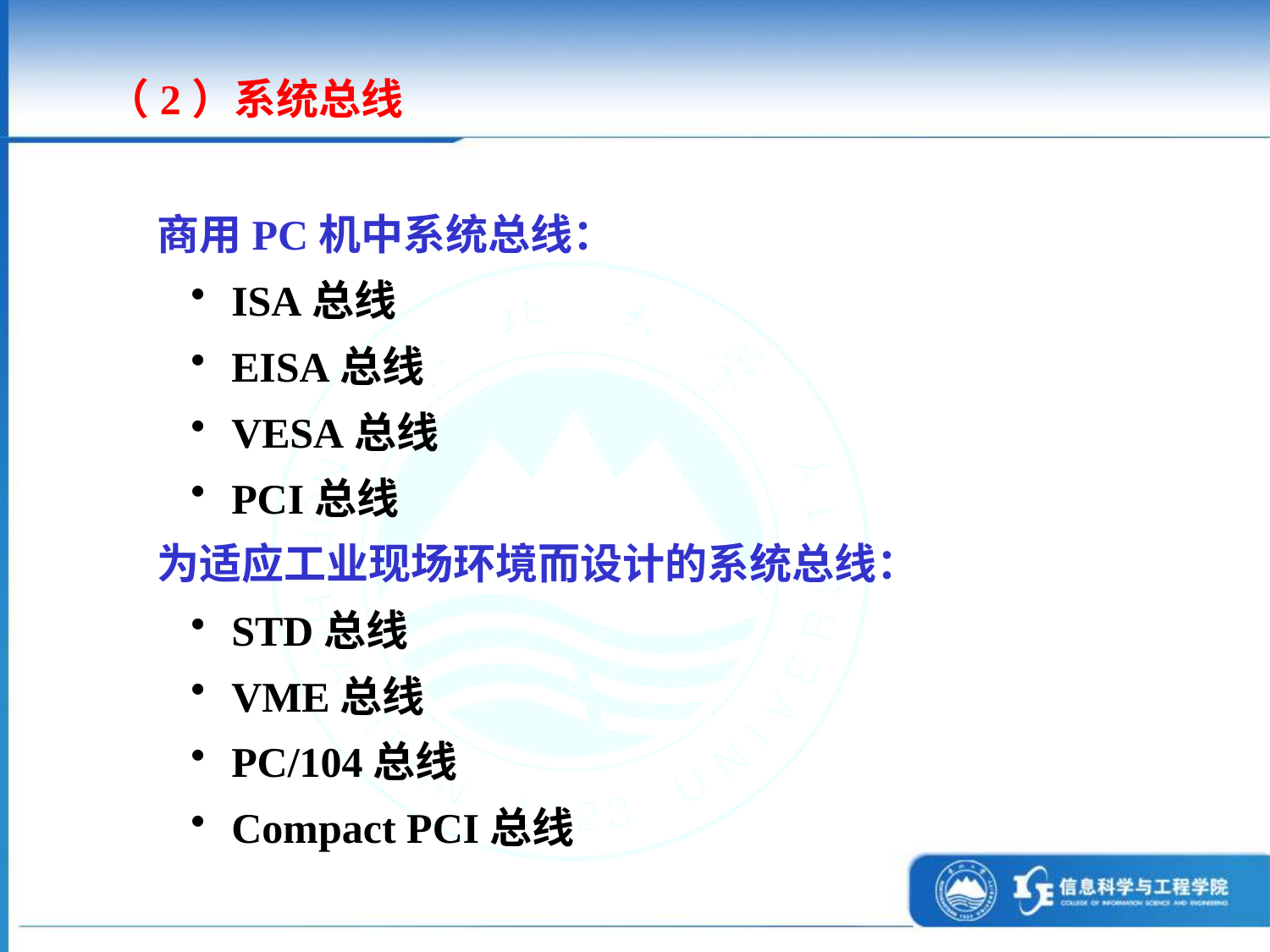

（2）系统总线
商用PC机中系统总线：
 ISA总线
 EISA总线
 VESA总线
 PCI总线
为适应工业现场环境而设计的系统总线：
 STD总线
 VME总线
 PC/104总线
 Compact PCI总线